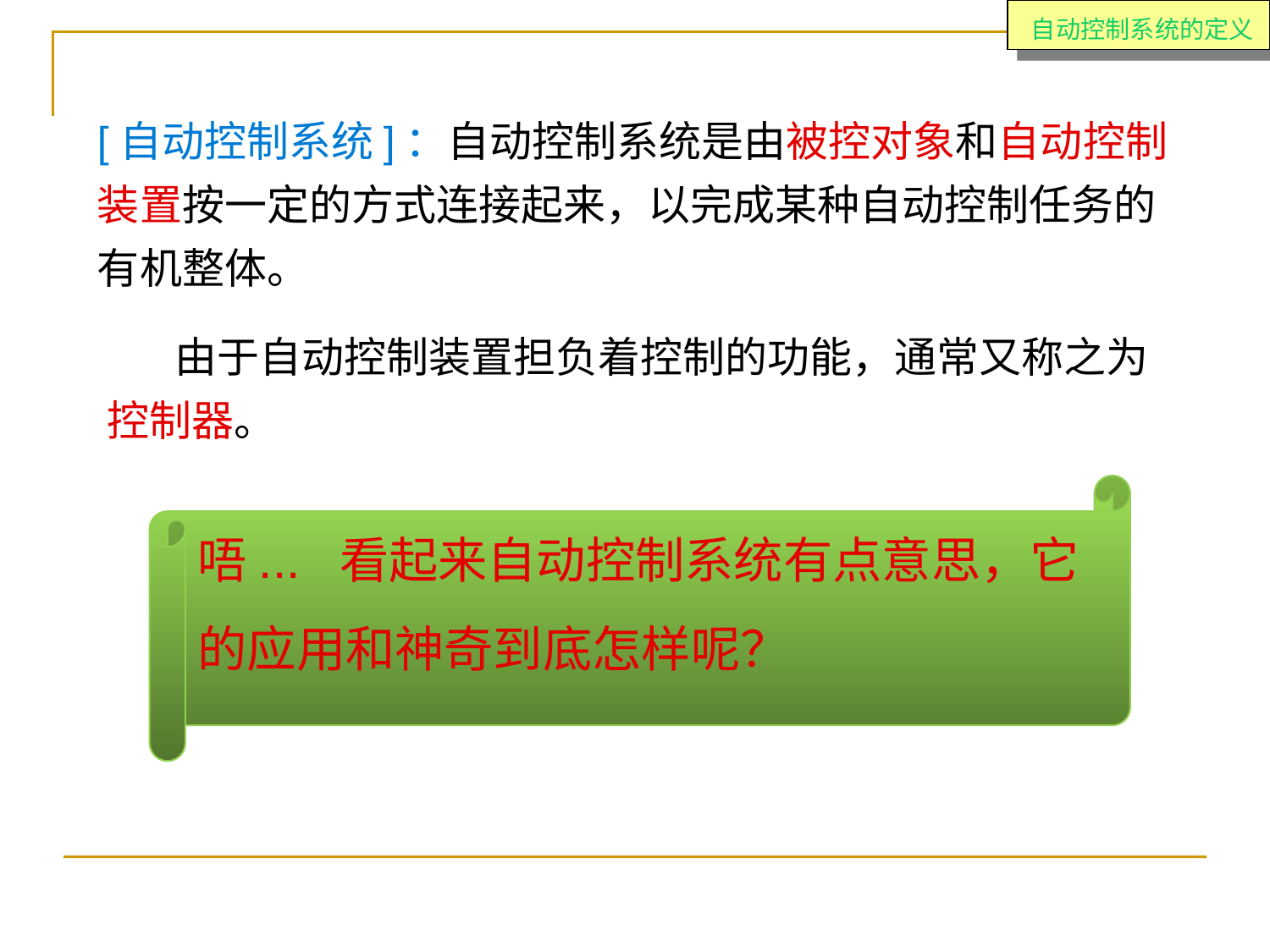

自动控制系统的定义
[自动控制系统]：自动控制系统是由被控对象和自动控制装置按一定的方式连接起来，以完成某种自动控制任务的有机整体。
      由于自动控制装置担负着控制的功能，通常又称之为控制器。
唔...  看起来自动控制系统有点意思，它的应用和神奇到底怎样呢？

9